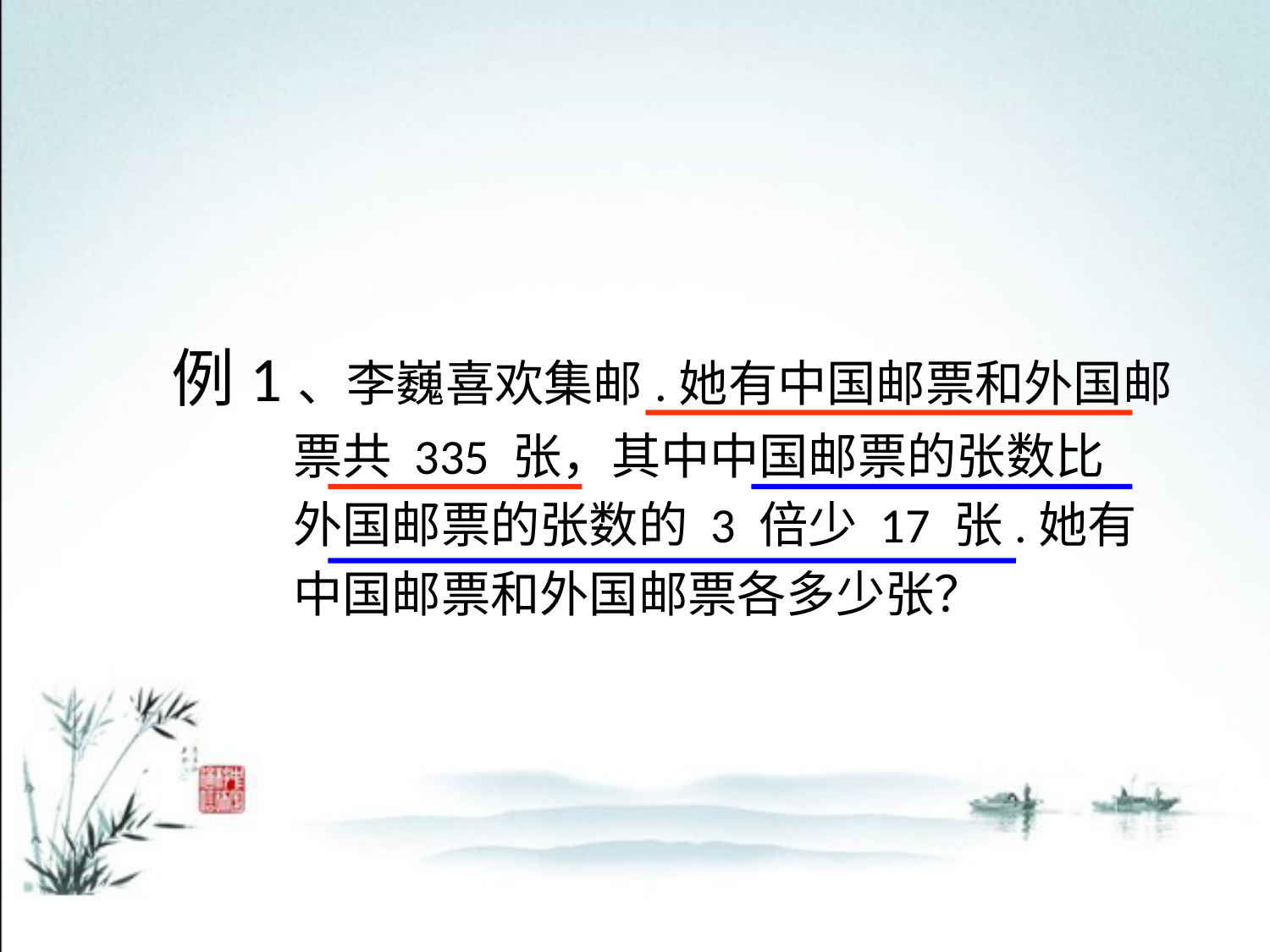

#

例1、李巍喜欢集邮.她有中国邮票和外国邮
          票共 335 张，其中中国邮票的张数比
          外国邮票的张数的 3 倍少 17 张.她有
          中国邮票和外国邮票各多少张？